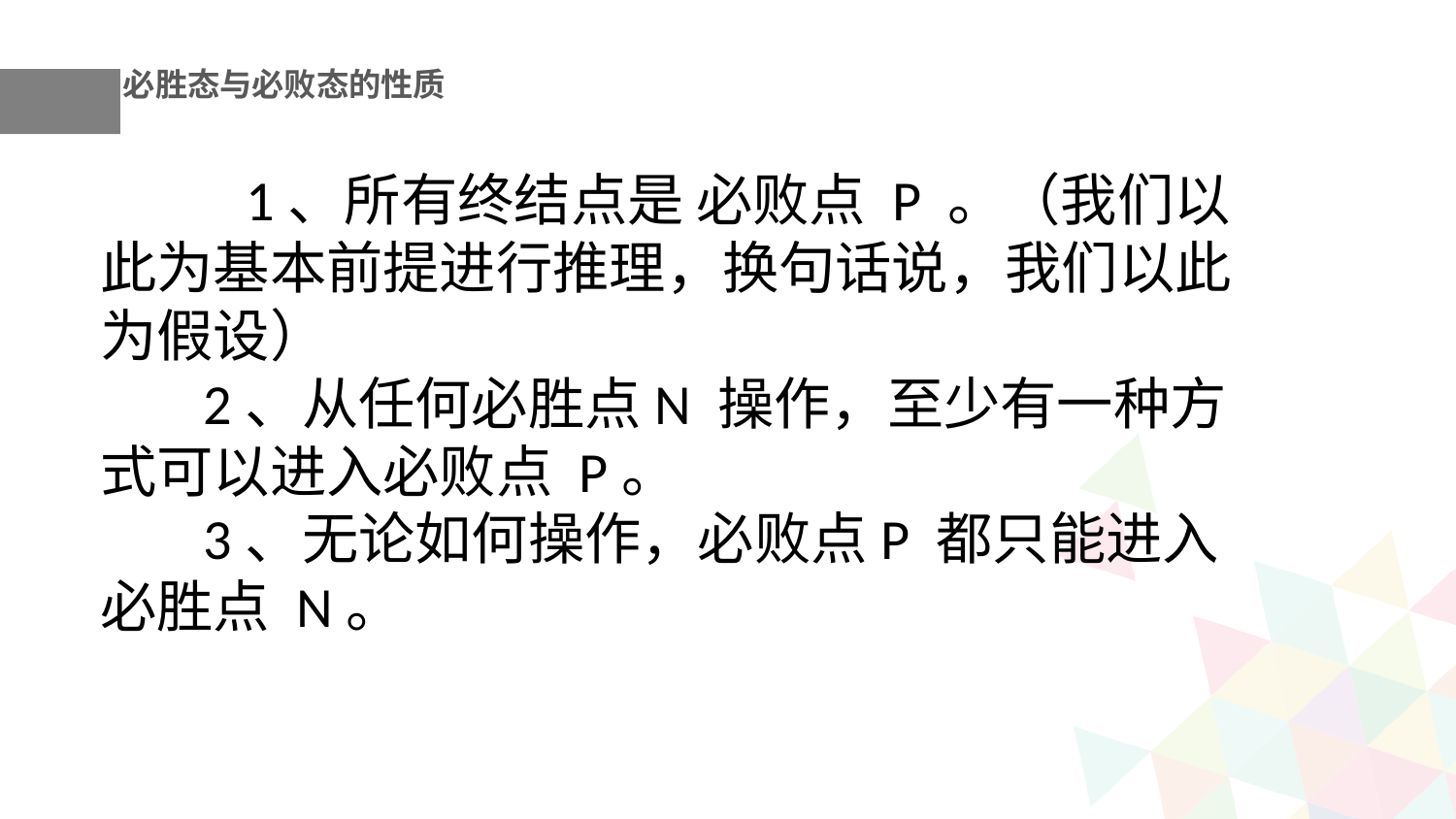

必胜态与必败态的性质

	1、所有终结点是 必败点 P 。（我们以此为基本前提进行推理，换句话说，我们以此为假设）
        2、从任何必胜点N 操作，至少有一种方式可以进入必败点 P。
        3、无论如何操作，必败点P 都只能进入 必胜点 N。